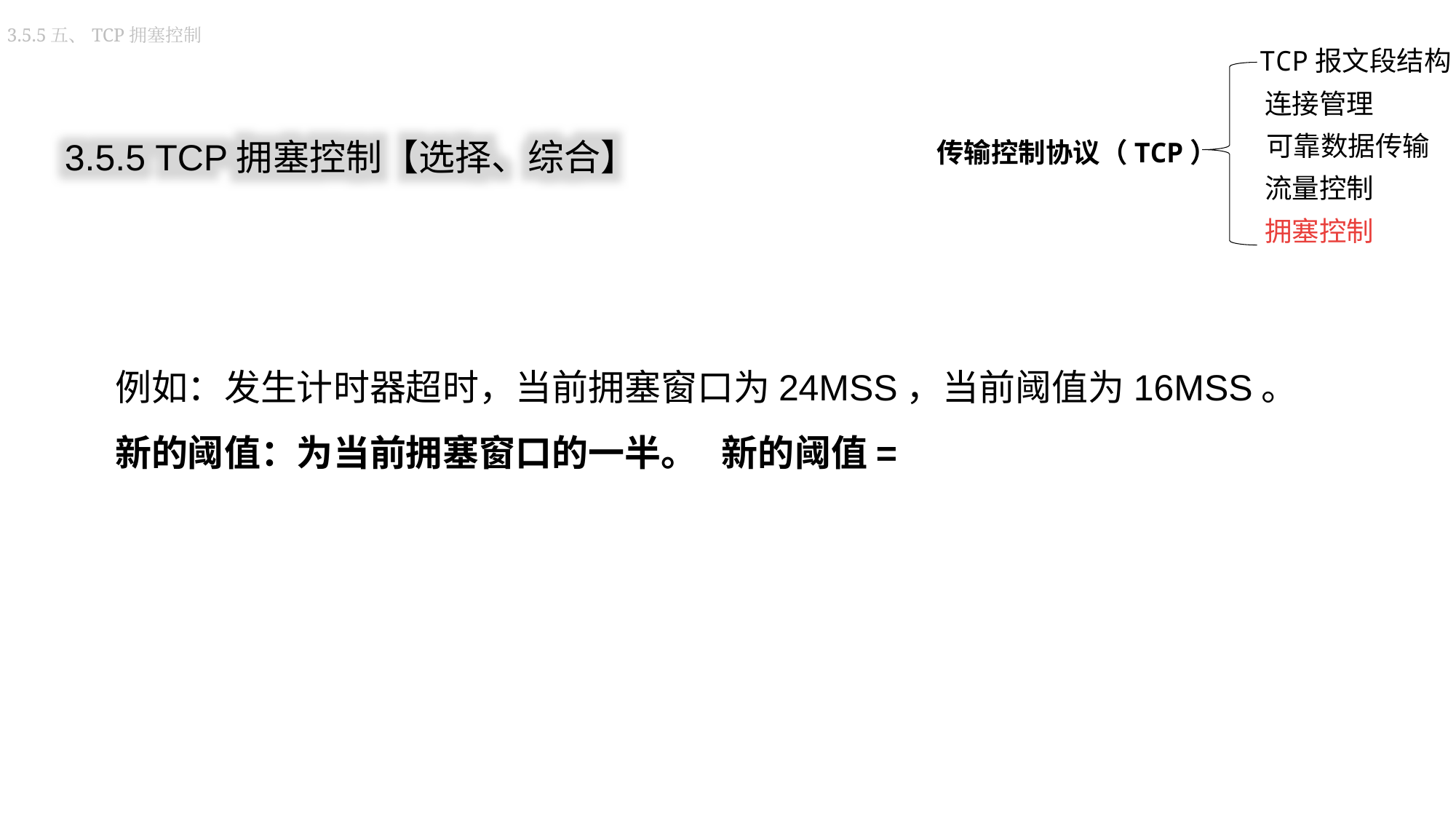

3.5.5五、TCP拥塞控制
TCP报文段结构

连接管理
传输控制协议（TCP）
可靠数据传输
流量控制
拥塞控制
3.5.5 TCP拥塞控制【选择、综合】
例如：发生计时器超时，当前拥塞窗口为24MSS，当前阈值为16MSS。
新的阈值：为当前拥塞窗口的一半。   新的阈值= 24MSS÷2=12MSS